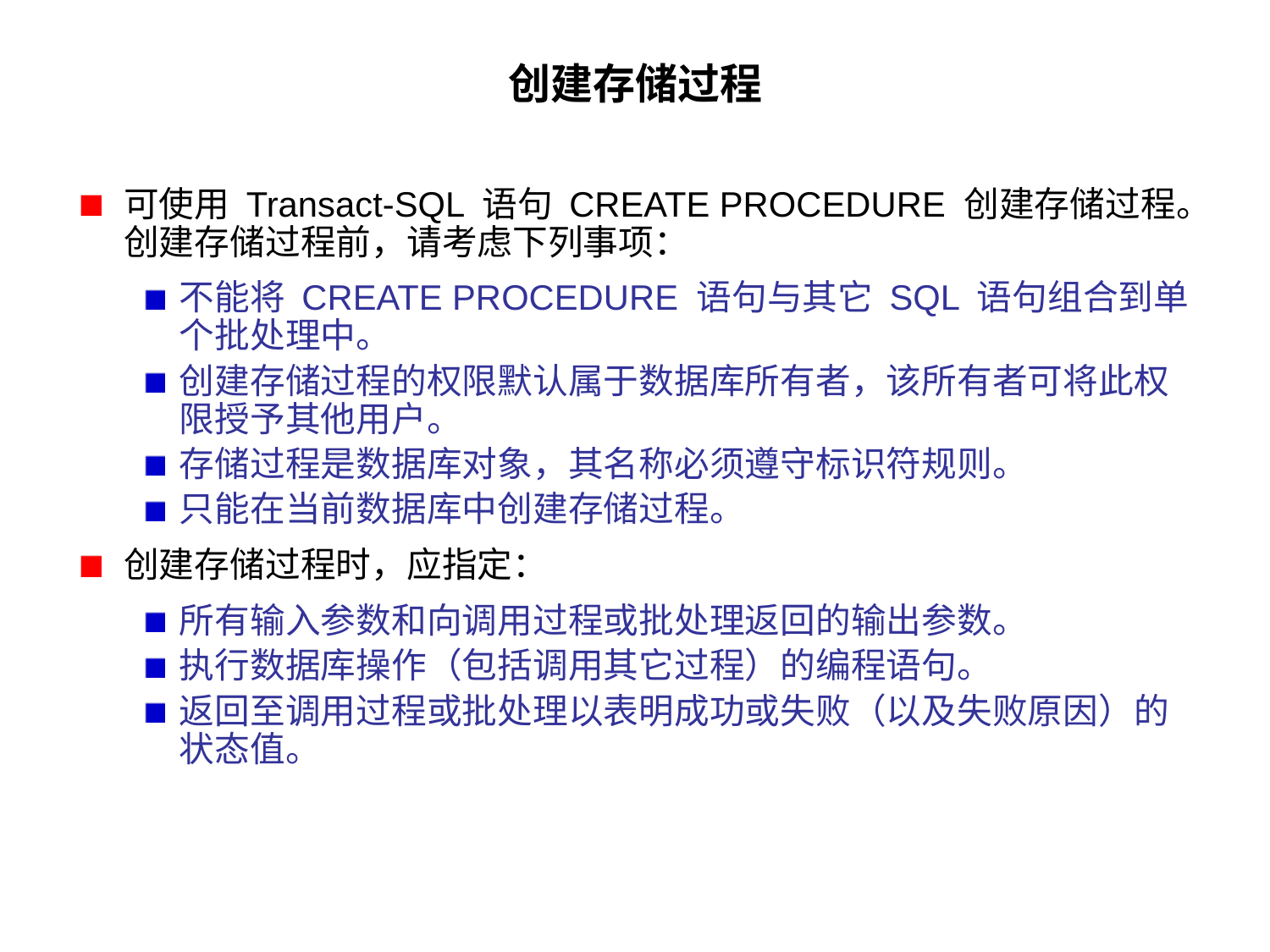

# 创建存储过程
可使用 Transact-SQL 语句 CREATE PROCEDURE 创建存储过程。创建存储过程前，请考虑下列事项：
不能将 CREATE PROCEDURE 语句与其它 SQL 语句组合到单个批处理中。
创建存储过程的权限默认属于数据库所有者，该所有者可将此权限授予其他用户。
存储过程是数据库对象，其名称必须遵守标识符规则。
只能在当前数据库中创建存储过程。
创建存储过程时，应指定：
所有输入参数和向调用过程或批处理返回的输出参数。
执行数据库操作（包括调用其它过程）的编程语句。
返回至调用过程或批处理以表明成功或失败（以及失败原因）的状态值。